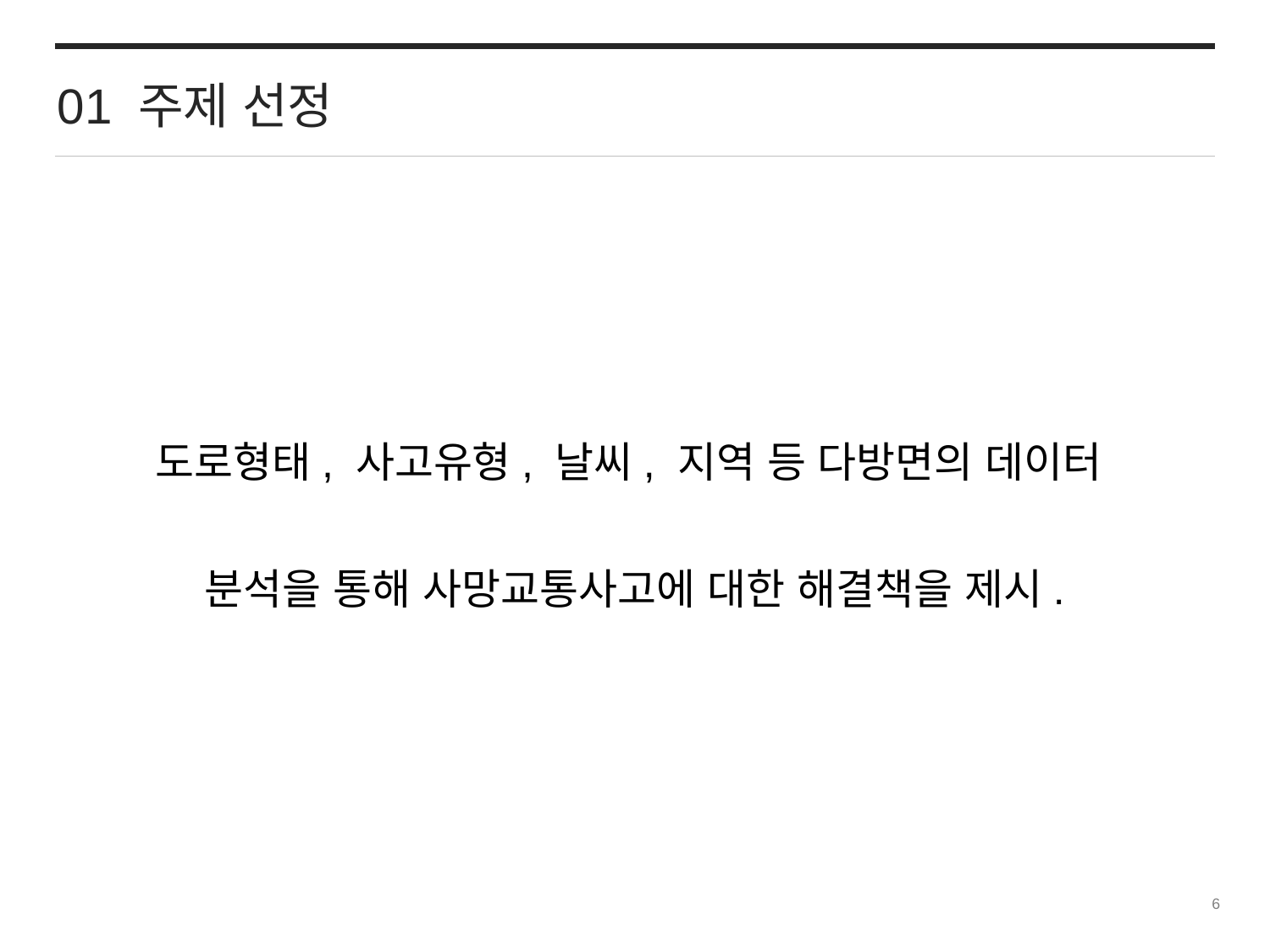

01 주제 선정
도로형태, 사고유형, 날씨, 지역 등 다방면의 데이터
분석을 통해 사망교통사고에 대한 해결책을 제시.